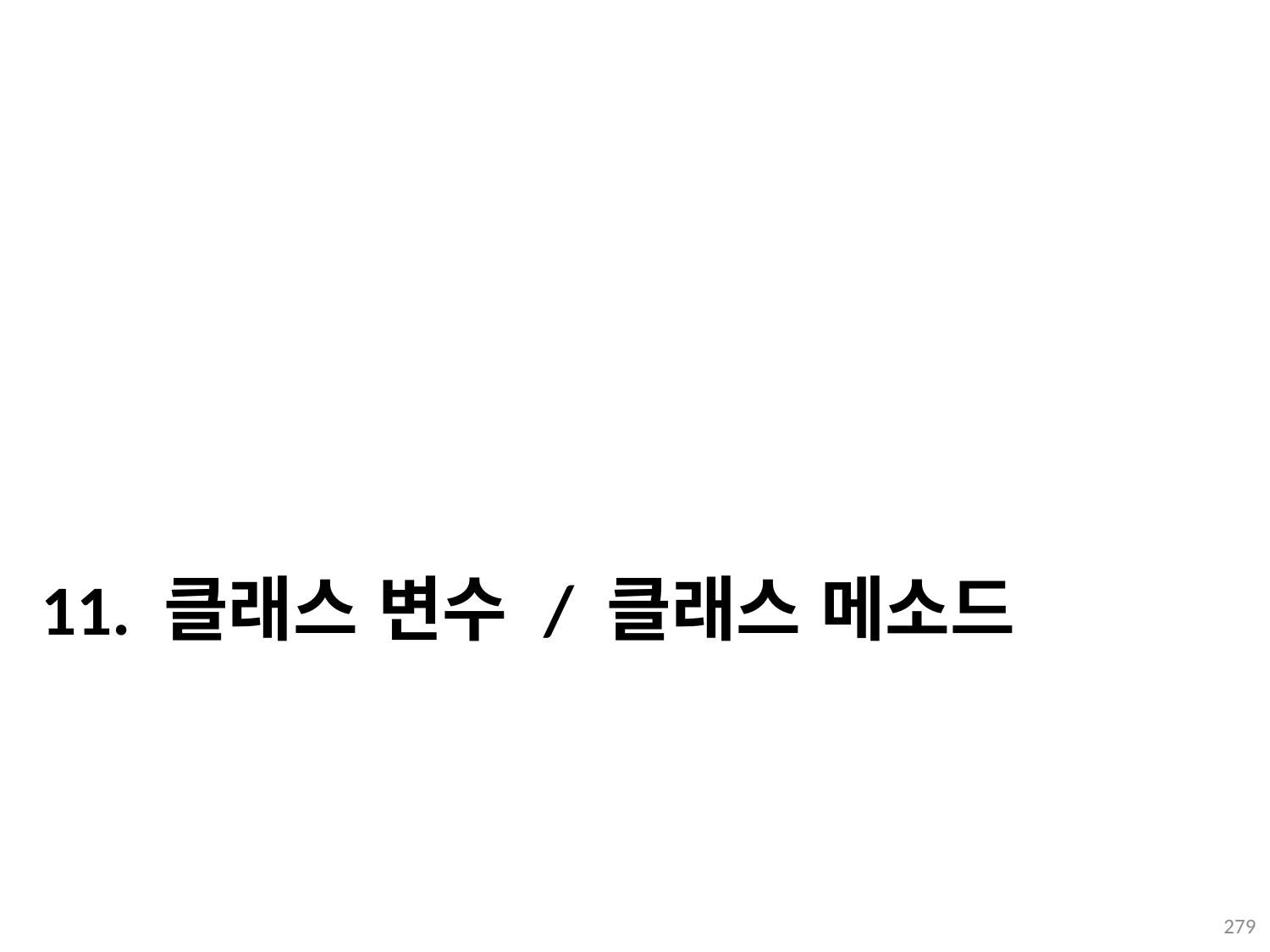

# 11. 클래스 변수 / 클래스 메소드
279